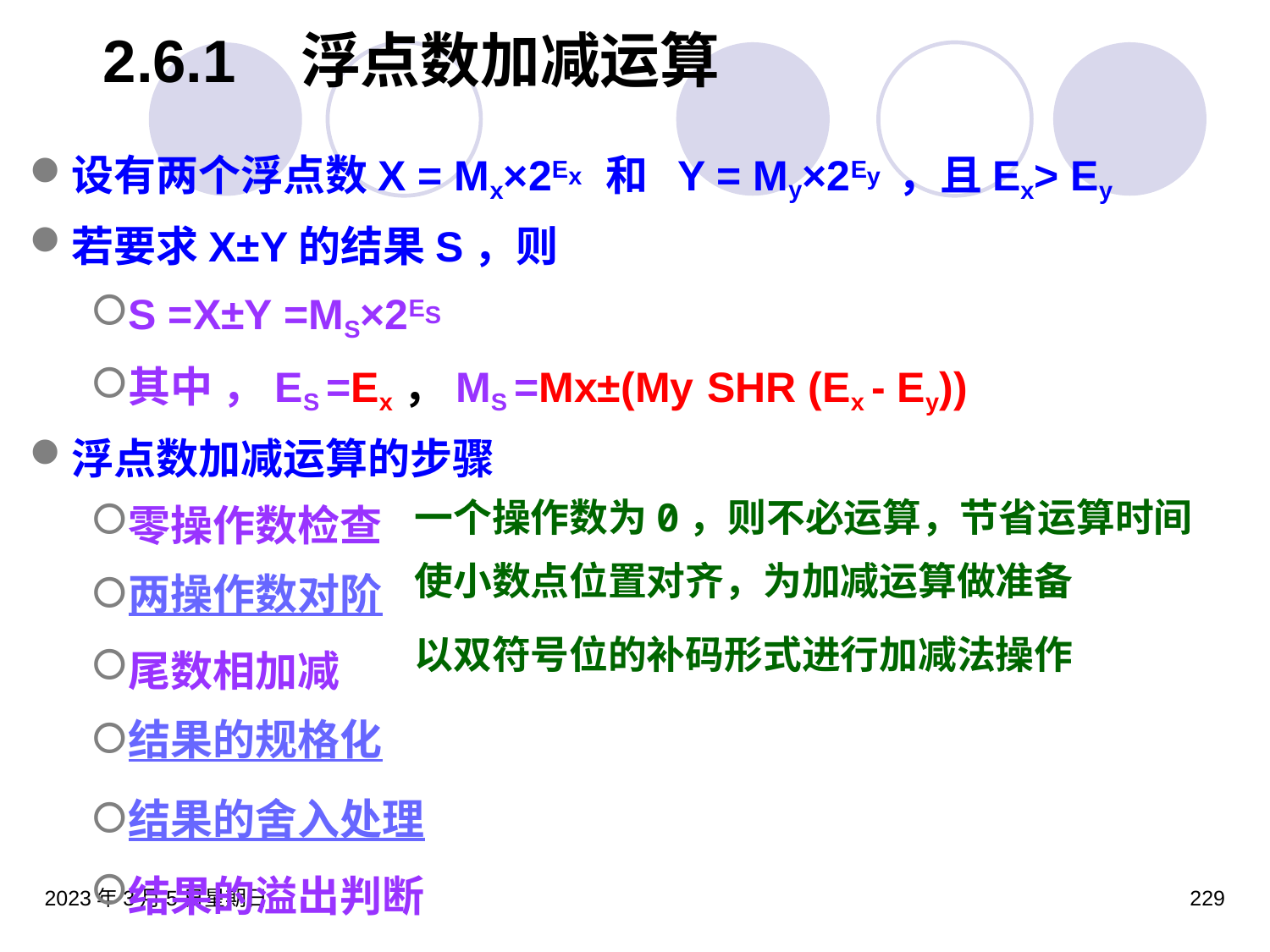

# 2.6.1   浮点数加减运算
设有两个浮点数X = Mx×2Ex  和  Y = My×2Ey ，且Ex> Ey
若要求X±Y的结果S，则
S =X±Y =MS×2ES
其中 ，ES =Ex，MS =Mx±(My  SHR (Ex - Ey))
浮点数加减运算的步骤
零操作数检查
两操作数对阶
尾数相加减
结果的规格化
结果的舍入处理
结果的溢出判断
一个操作数为0，则不必运算，节省运算时间
使小数点位置对齐，为加减运算做准备
以双符号位的补码形式进行加减法操作
2023年3月5日星期日
229